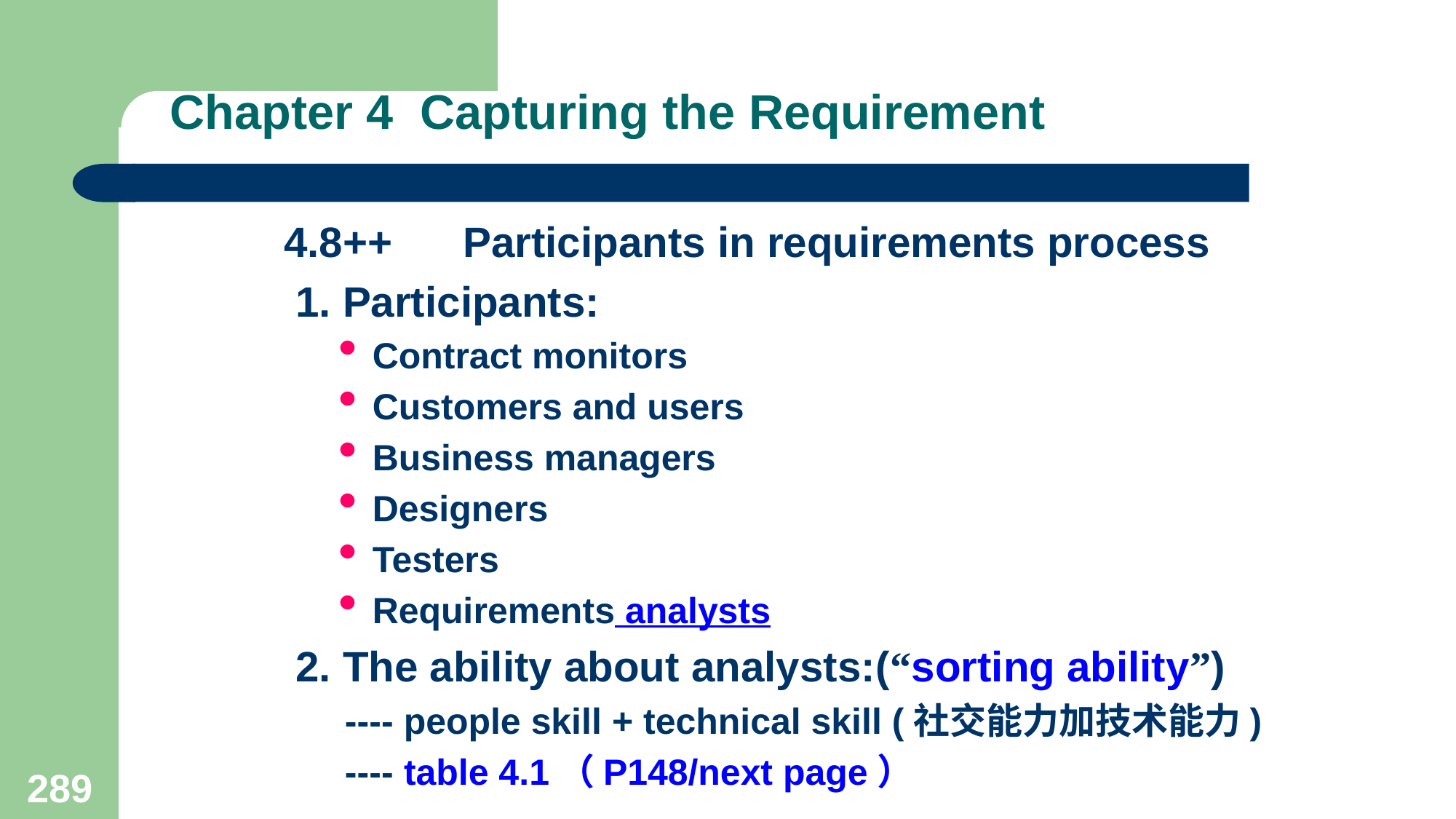

# Chapter 4  Capturing the Requirement
4.8++      Participants in requirements process
 1. Participants:
Contract monitors
Customers and users
Business managers
Designers
Testers
Requirements analysts
 2. The ability about analysts:(“sorting ability”)
      ---- people skill + technical skill (社交能力加技术能力)
      ---- table 4.1（P148/next page）
289